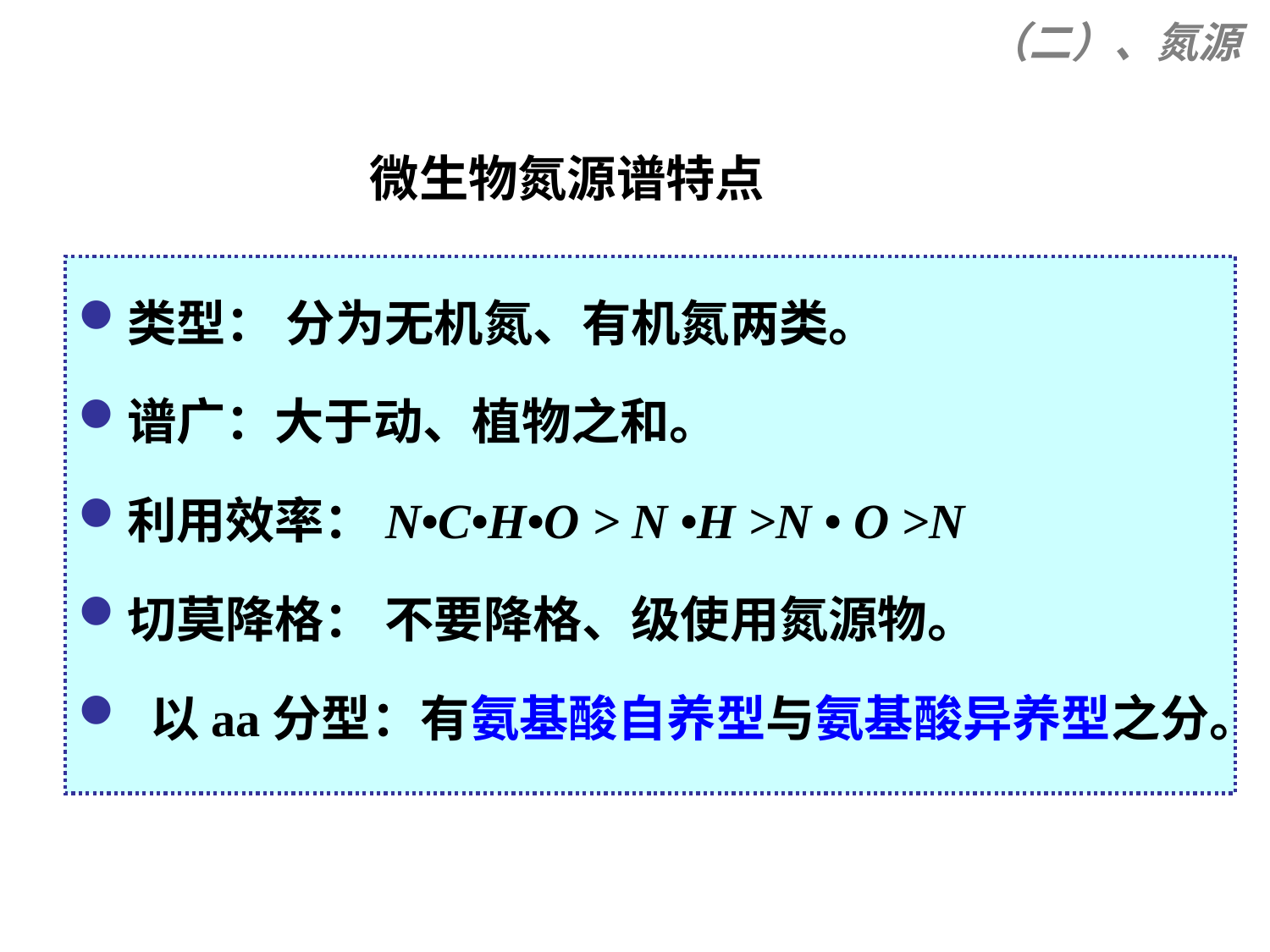

（二）、氮源
# 微生物氮源谱特点
类型： 分为无机氮、有机氮两类。
谱广：大于动、植物之和。
利用效率：N•C•H•O > N •H >N • O >N
切莫降格： 不要降格、级使用氮源物。
 以aa分型：有氨基酸自养型与氨基酸异养型之分。